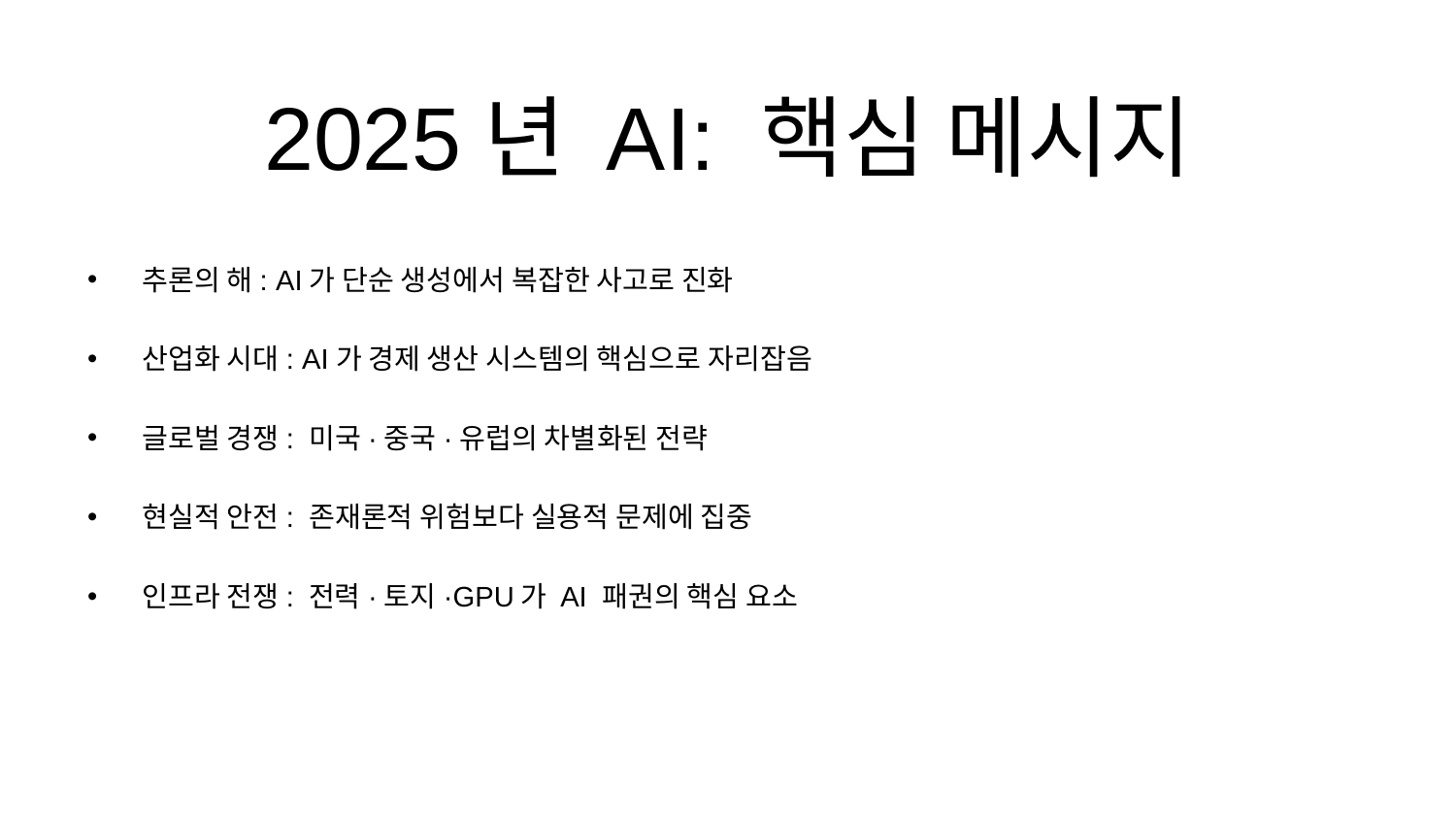

# 2025년 AI: 핵심 메시지
추론의 해: AI가 단순 생성에서 복잡한 사고로 진화

산업화 시대: AI가 경제 생산 시스템의 핵심으로 자리잡음

글로벌 경쟁: 미국·중국·유럽의 차별화된 전략

현실적 안전: 존재론적 위험보다 실용적 문제에 집중

인프라 전쟁: 전력·토지·GPU가 AI 패권의 핵심 요소